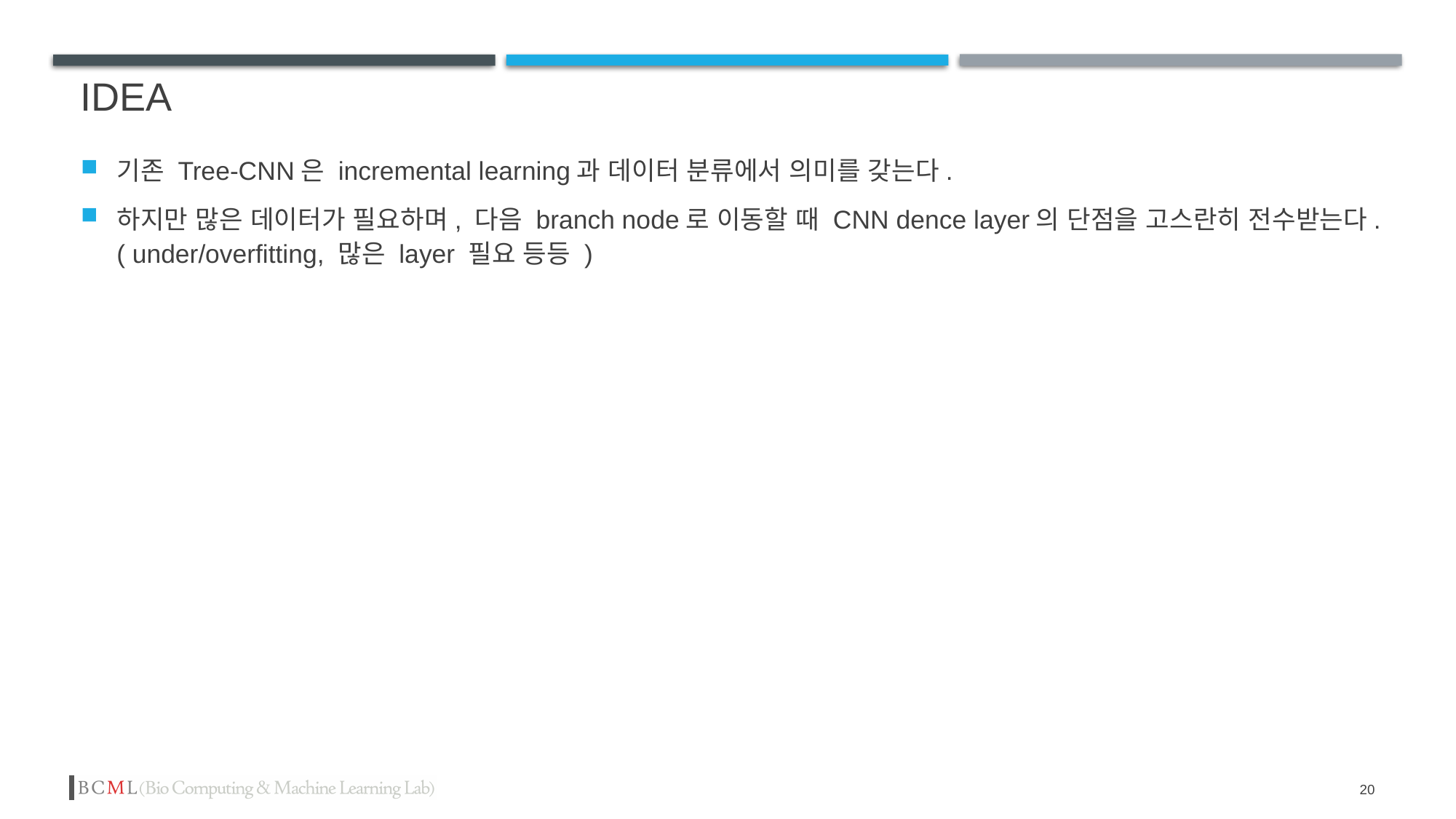

# IDEA
기존 Tree-CNN은 incremental learning과 데이터 분류에서 의미를 갖는다.
하지만 많은 데이터가 필요하며, 다음 branch node로 이동할 때 CNN dence layer의 단점을 고스란히 전수받는다.( under/overfitting, 많은 layer 필요 등등 )
20